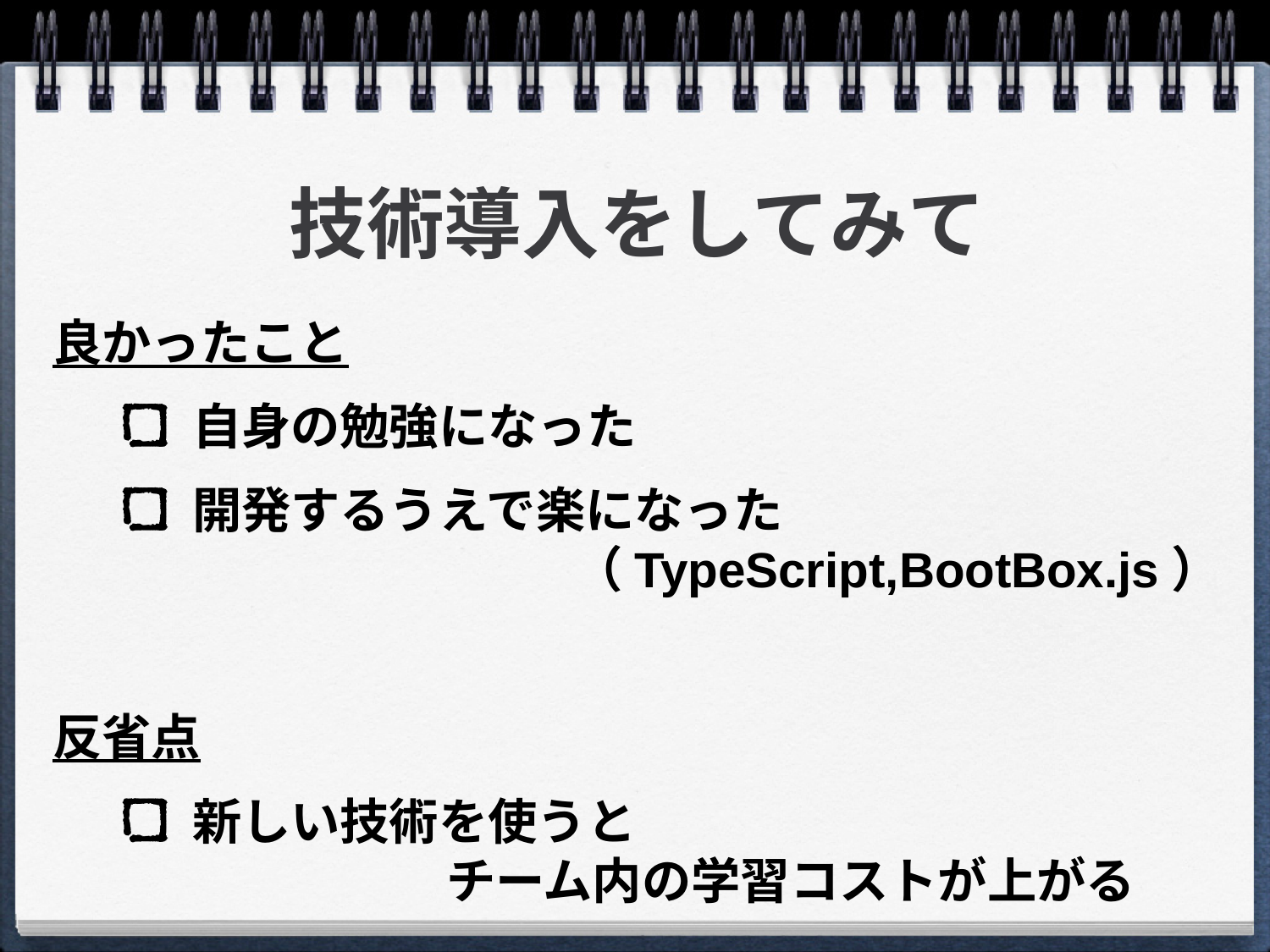

# 技術導入をしてみて
良かったこと
自身の勉強になった
開発するうえで楽になった							（TypeScript,BootBox.js）

反省点
新しい技術を使うと
		チーム内の学習コストが上がる